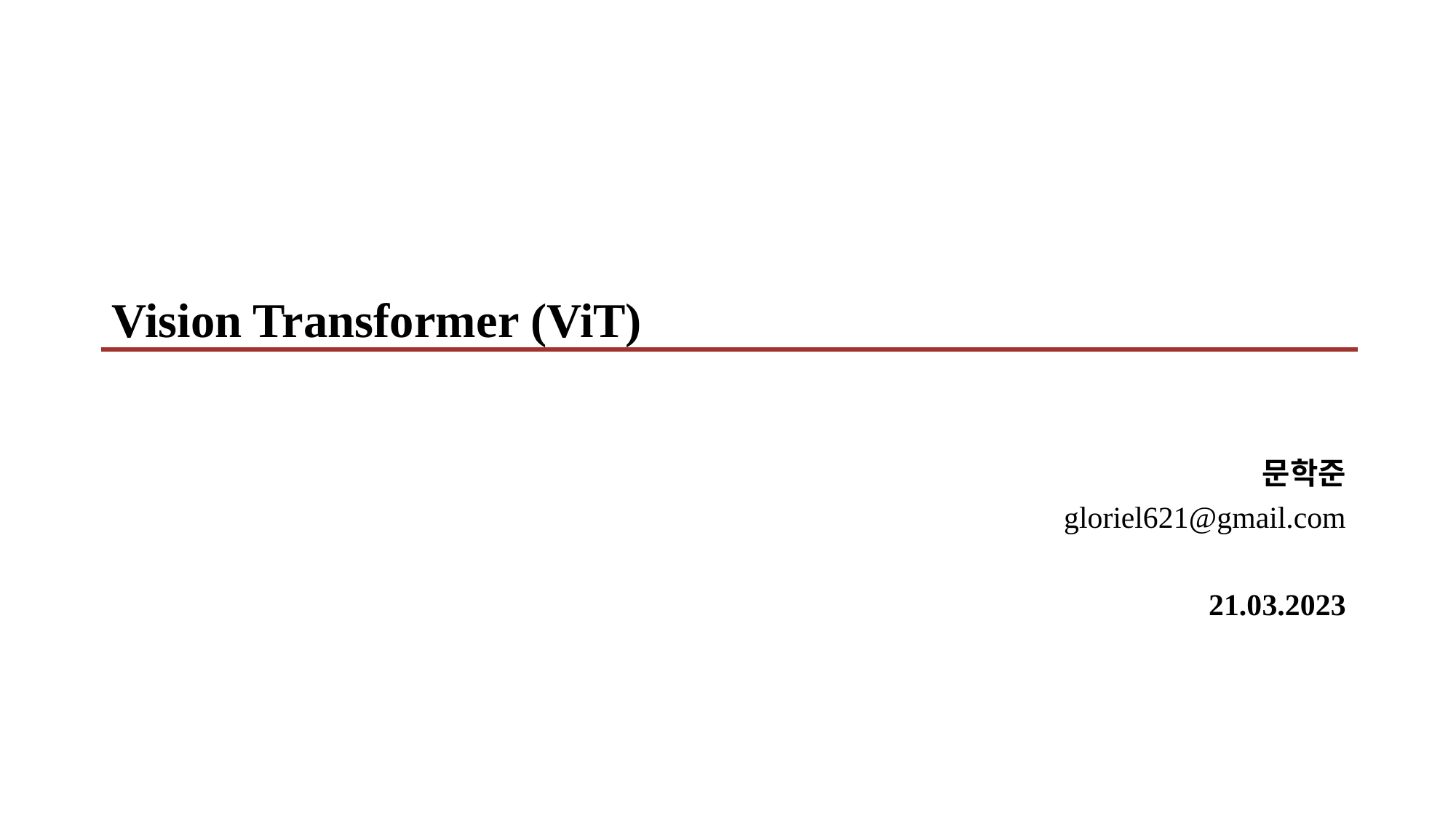

Vision Transformer (ViT)
문학준
gloriel621@gmail.com

21.03.2023
1